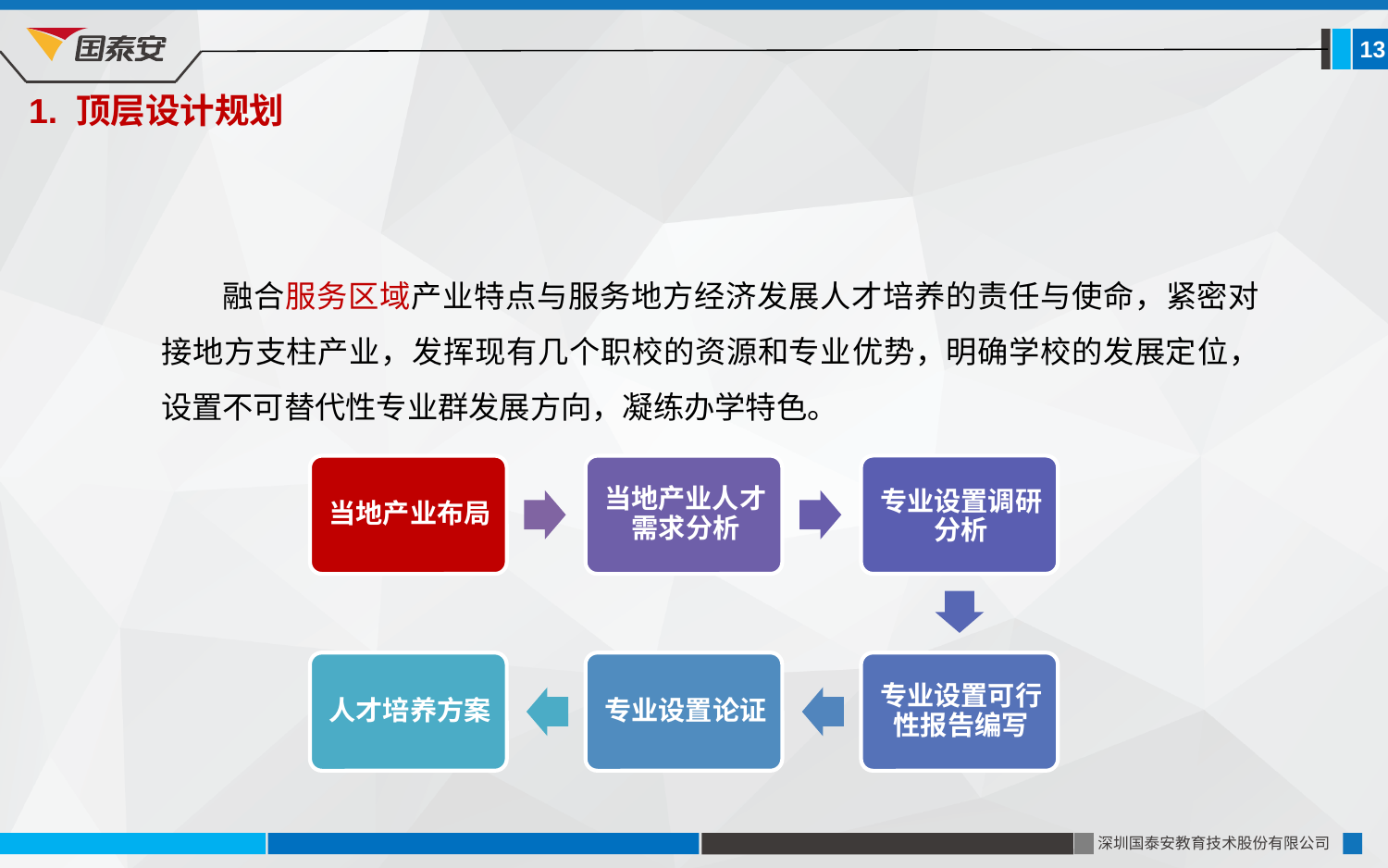

13
1. 顶层设计规划
       融合服务区域产业特点与服务地方经济发展人才培养的责任与使命，紧密对接地方支柱产业，发挥现有几个职校的资源和专业优势，明确学校的发展定位，设置不可替代性专业群发展方向，凝练办学特色。
当地产业布局

当地产业人才需求分析

专业设置调研
分析

专业设置可行性报告编写

专业设置论证

人才培养方案